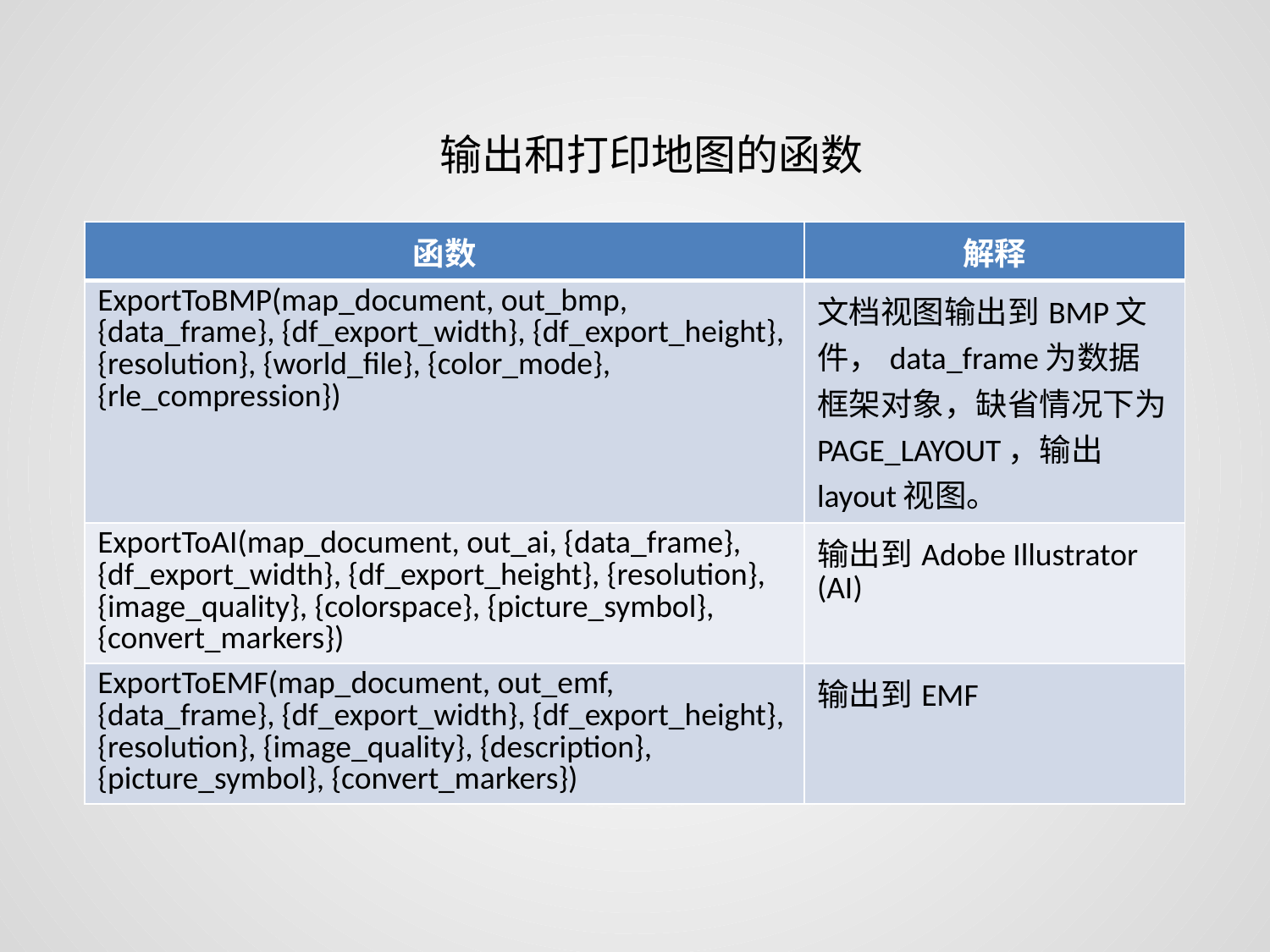

输出和打印地图的函数
| 函数 | 解释 |
| --- | --- |
| ExportToBMP(map\_document, out\_bmp, {data\_frame}, {df\_export\_width}, {df\_export\_height}, {resolution}, {world\_file}, {color\_mode}, {rle\_compression}) | 文档视图输出到BMP文件，data\_frame为数据框架对象，缺省情况下为PAGE\_LAYOUT，输出layout视图。 |
| ExportToAI(map\_document, out\_ai, {data\_frame}, {df\_export\_width}, {df\_export\_height}, {resolution}, {image\_quality}, {colorspace}, {picture\_symbol}, {convert\_markers}) | 输出到Adobe Illustrator (AI) |
| ExportToEMF(map\_document, out\_emf, {data\_frame}, {df\_export\_width}, {df\_export\_height}, {resolution}, {image\_quality}, {description}, {picture\_symbol}, {convert\_markers}) | 输出到EMF |